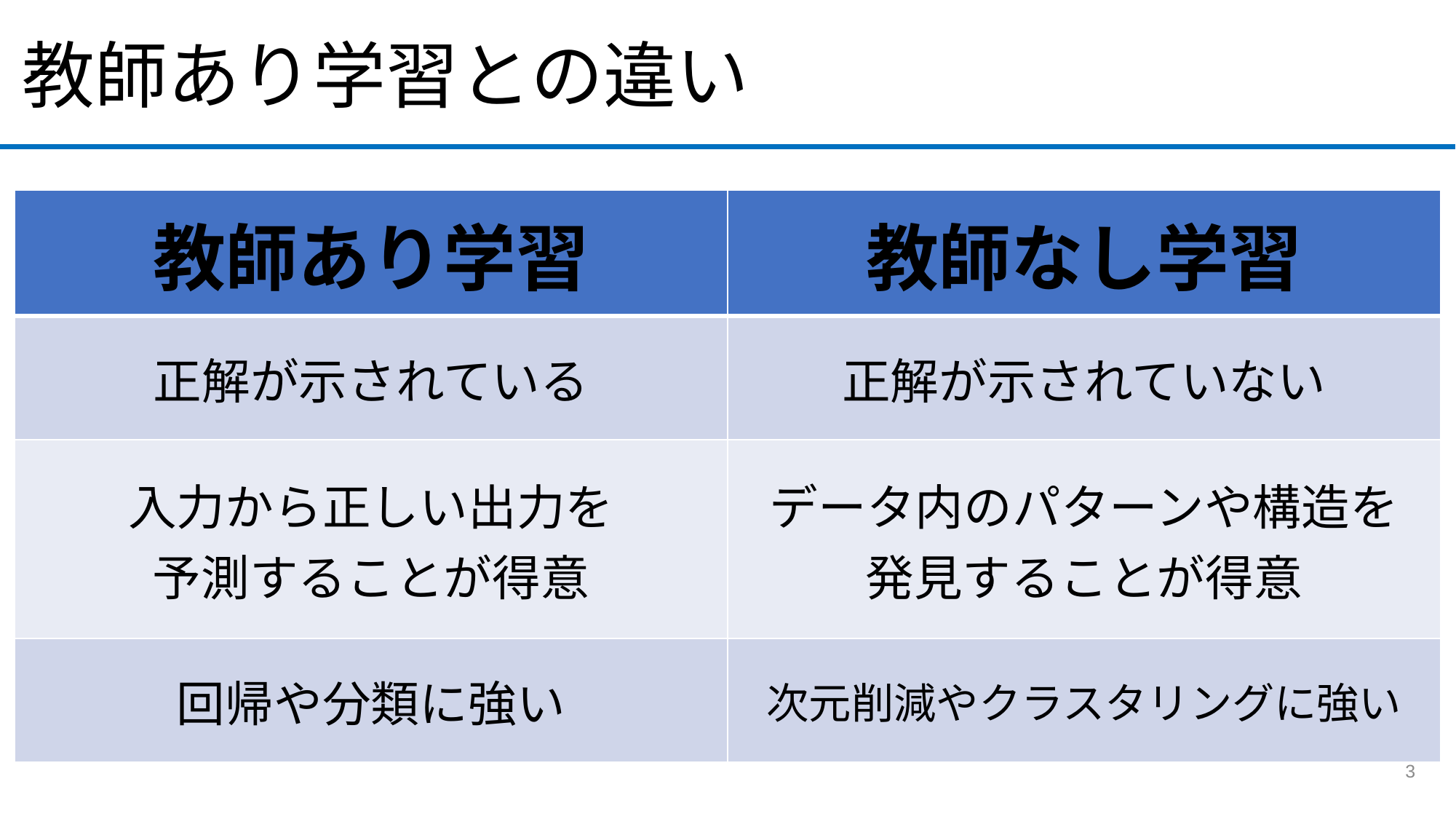

教師あり学習との違い
| 教師あり学習 | 教師なし学習 |
| --- | --- |
| 正解が示されている | 正解が示されていない |
| 入力から正しい出力を 予測することが得意 | データ内のパターンや構造を 発見することが得意 |
| 回帰や分類に強い | 次元削減やクラスタリングに強い |
3